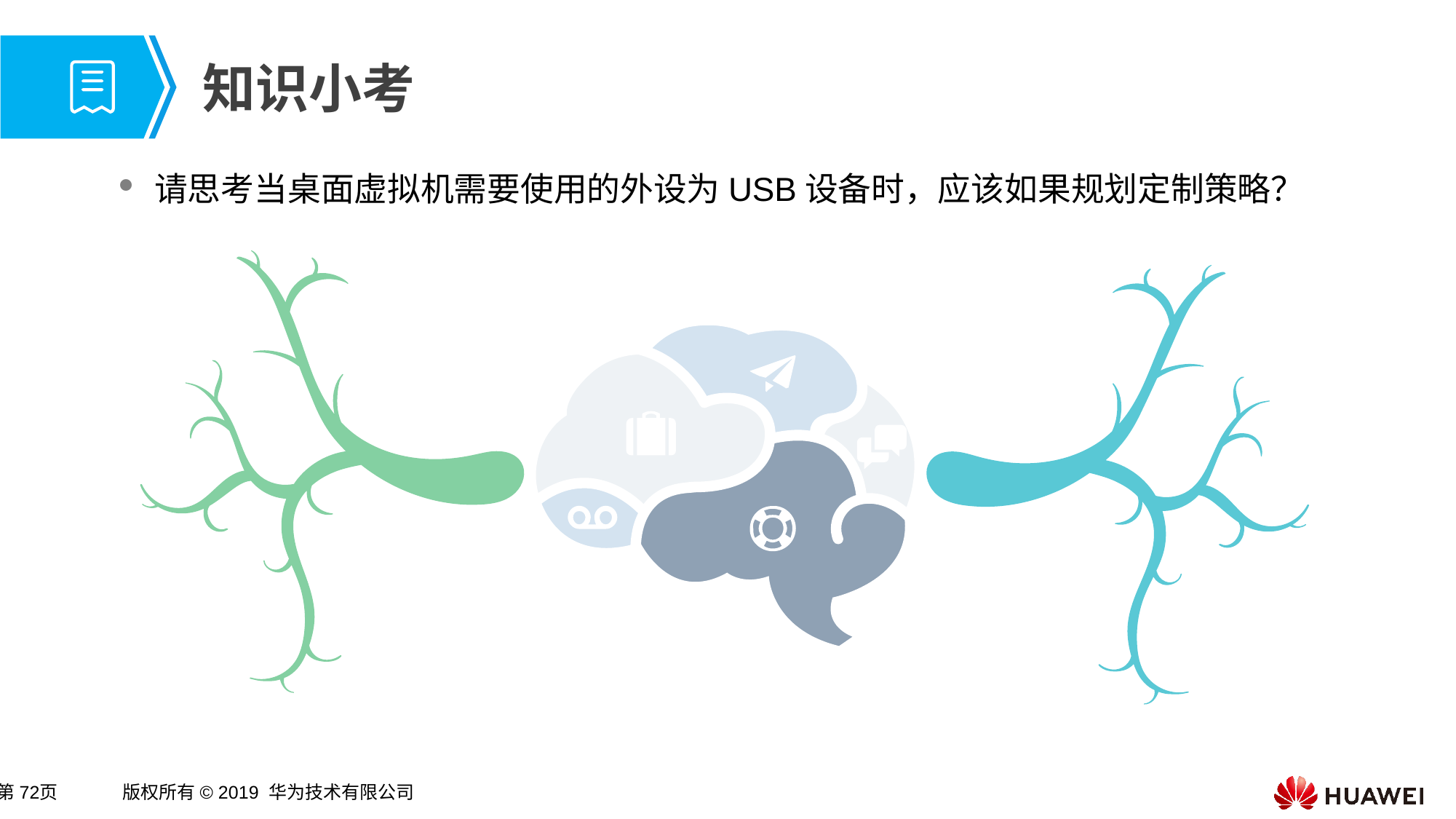

# 知识小考
请思考当桌面虚拟机需要使用的外设为USB设备时，应该如果规划定制策略？